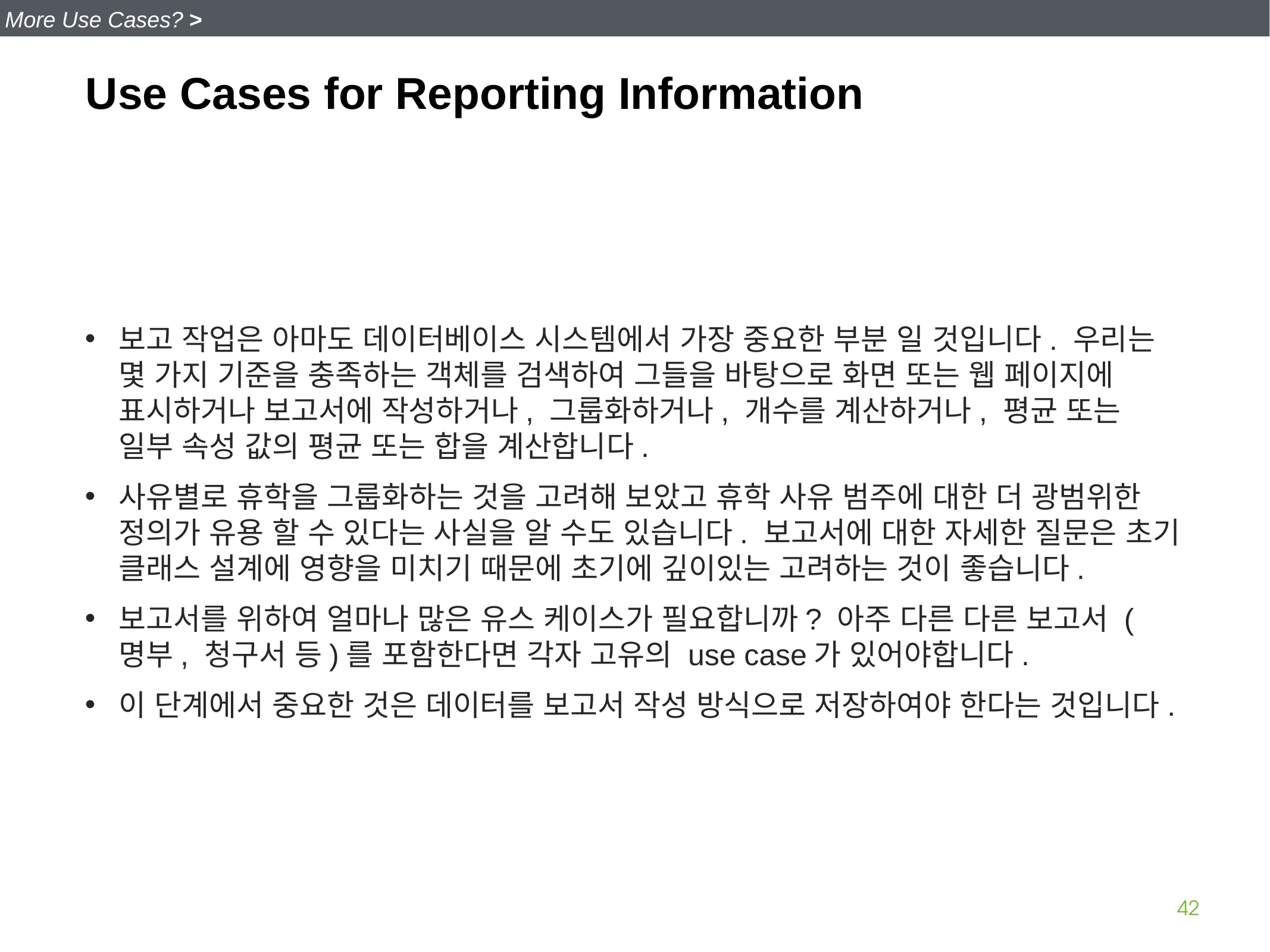

More Use Cases? >
Use Cases for Reporting Information
보고 작업은 아마도 데이터베이스 시스템에서 가장 중요한 부분 일 것입니다. 우리는 몇 가지 기준을 충족하는 객체를 검색하여 그들을 바탕으로 화면 또는 웹 페이지에 표시하거나 보고서에 작성하거나, 그룹화하거나, 개수를 계산하거나, 평균 또는 일부 속성 값의 평균 또는 합을 계산합니다.
사유별로 휴학을 그룹화하는 것을 고려해 보았고 휴학 사유 범주에 대한 더 광범위한 정의가 유용 할 수 있다는 사실을 알 수도 있습니다. 보고서에 대한 자세한 질문은 초기 클래스 설계에 영향을 미치기 때문에 초기에 깊이있는 고려하는 것이 좋습니다.
보고서를 위하여 얼마나 많은 유스 케이스가 필요합니까? 아주 다른 다른 보고서 (명부, 청구서 등)를 포함한다면 각자 고유의 use case가 있어야합니다.
이 단계에서 중요한 것은 데이터를 보고서 작성 방식으로 저장하여야 한다는 것입니다.
42